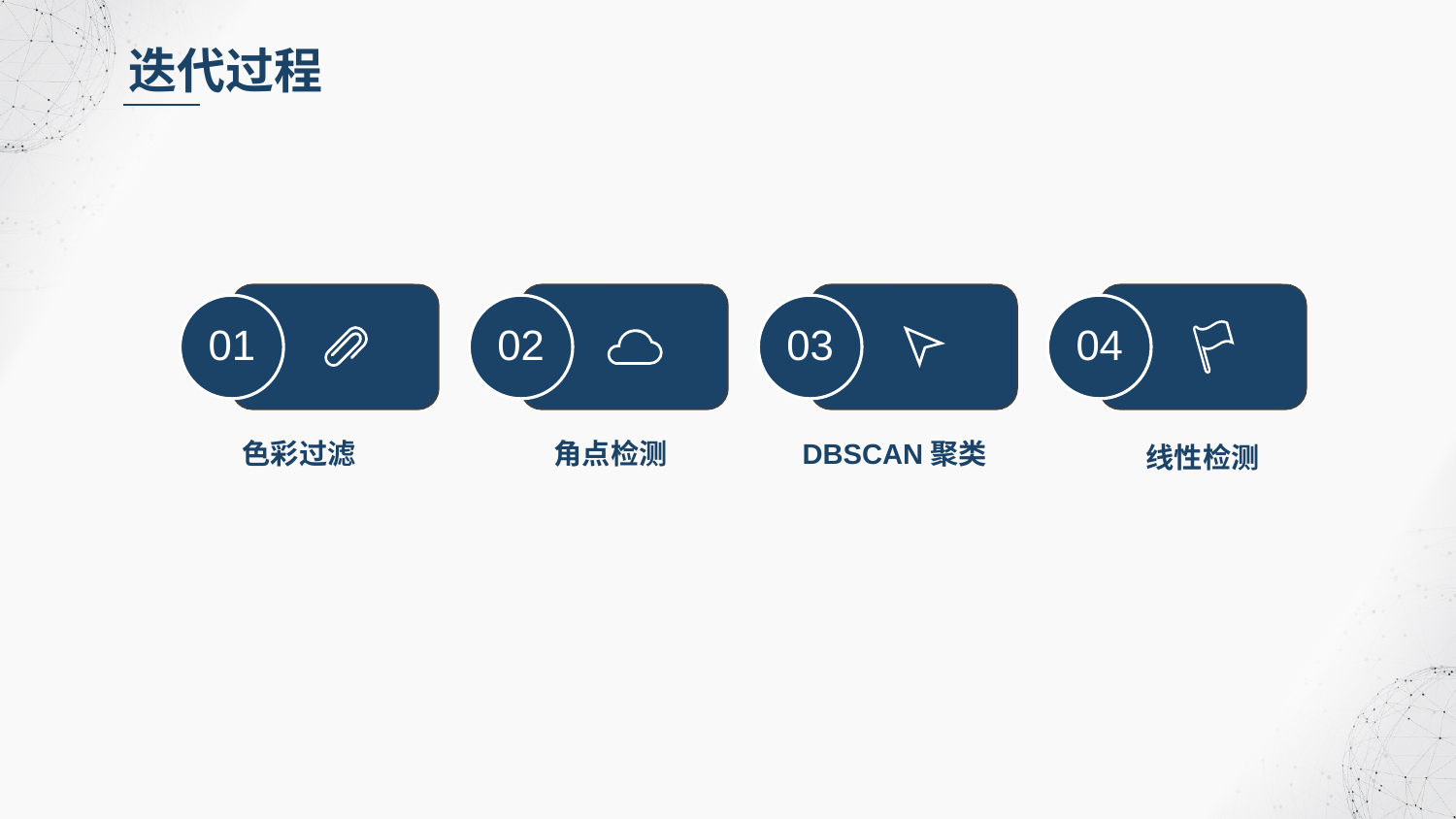

迭代过程

01

02

03

04

角点检测
色彩过滤
DBSCAN聚类
线性检测